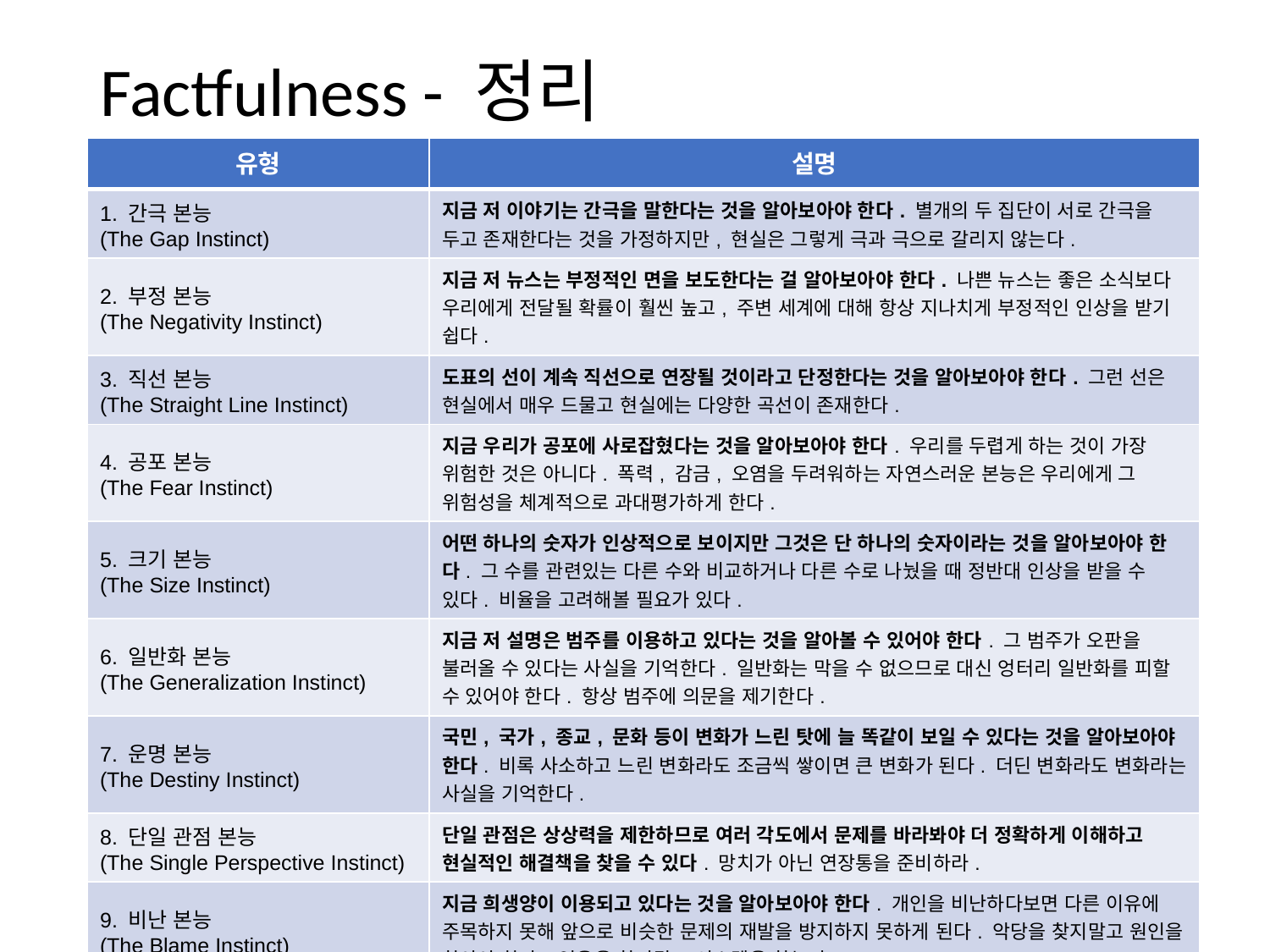

# Factfulness - 정리
| 유형 | 설명 |
| --- | --- |
| 1. 간극 본능 (The Gap Instinct) | 지금 저 이야기는 간극을 말한다는 것을 알아보아야 한다. 별개의 두 집단이 서로 간극을 두고 존재한다는 것을 가정하지만, 현실은 그렇게 극과 극으로 갈리지 않는다. |
| 2. 부정 본능 (The Negativity Instinct) | 지금 저 뉴스는 부정적인 면을 보도한다는 걸 알아보아야 한다. 나쁜 뉴스는 좋은 소식보다 우리에게 전달될 확률이 훨씬 높고, 주변 세계에 대해 항상 지나치게 부정적인 인상을 받기 쉽다. |
| 3. 직선 본능 (The Straight Line Instinct) | 도표의 선이 계속 직선으로 연장될 것이라고 단정한다는 것을 알아보아야 한다. 그런 선은 현실에서 매우 드물고 현실에는 다양한 곡선이 존재한다. |
| 4. 공포 본능 (The Fear Instinct) | 지금 우리가 공포에 사로잡혔다는 것을 알아보아야 한다. 우리를 두렵게 하는 것이 가장 위험한 것은 아니다. 폭력, 감금, 오염을 두려워하는 자연스러운 본능은 우리에게 그 위험성을 체계적으로 과대평가하게 한다. |
| 5. 크기 본능 (The Size Instinct) | 어떤 하나의 숫자가 인상적으로 보이지만 그것은 단 하나의 숫자이라는 것을 알아보아야 한다. 그 수를 관련있는 다른 수와 비교하거나 다른 수로 나눴을 때 정반대 인상을 받을 수 있다. 비율을 고려해볼 필요가 있다. |
| 6. 일반화 본능 (The Generalization Instinct) | 지금 저 설명은 범주를 이용하고 있다는 것을 알아볼 수 있어야 한다. 그 범주가 오판을 불러올 수 있다는 사실을 기억한다. 일반화는 막을 수 없으므로 대신 엉터리 일반화를 피할 수 있어야 한다. 항상 범주에 의문을 제기한다. |
| 7. 운명 본능 (The Destiny Instinct) | 국민, 국가, 종교, 문화 등이 변화가 느린 탓에 늘 똑같이 보일 수 있다는 것을 알아보아야 한다. 비록 사소하고 느린 변화라도 조금씩 쌓이면 큰 변화가 된다. 더딘 변화라도 변화라는 사실을 기억한다. |
| 8. 단일 관점 본능 (The Single Perspective Instinct) | 단일 관점은 상상력을 제한하므로 여러 각도에서 문제를 바라봐야 더 정확하게 이해하고 현실적인 해결책을 찾을 수 있다. 망치가 아닌 연장통을 준비하라. |
| 9. 비난 본능 (The Blame Instinct) | 지금 희생양이 이용되고 있다는 것을 알아보아야 한다. 개인을 비난하다보면 다른 이유에 주목하지 못해 앞으로 비슷한 문제의 재발을 방지하지 못하게 된다. 악당을 찾지말고 원인을 찾아야 한다. 영웅을 찾지말고 시스템을 찾는다. |
| 10. 다급함 본능 (The Urgency Instinct) | 지금 결정이 다급하게 이뤄진다는 것을 느낄 수 있어야 한다. 다급히 결정을 해야하는 경우는 드물다는 사실을 기억한다. 하나씩 차근차근 행동한다. |